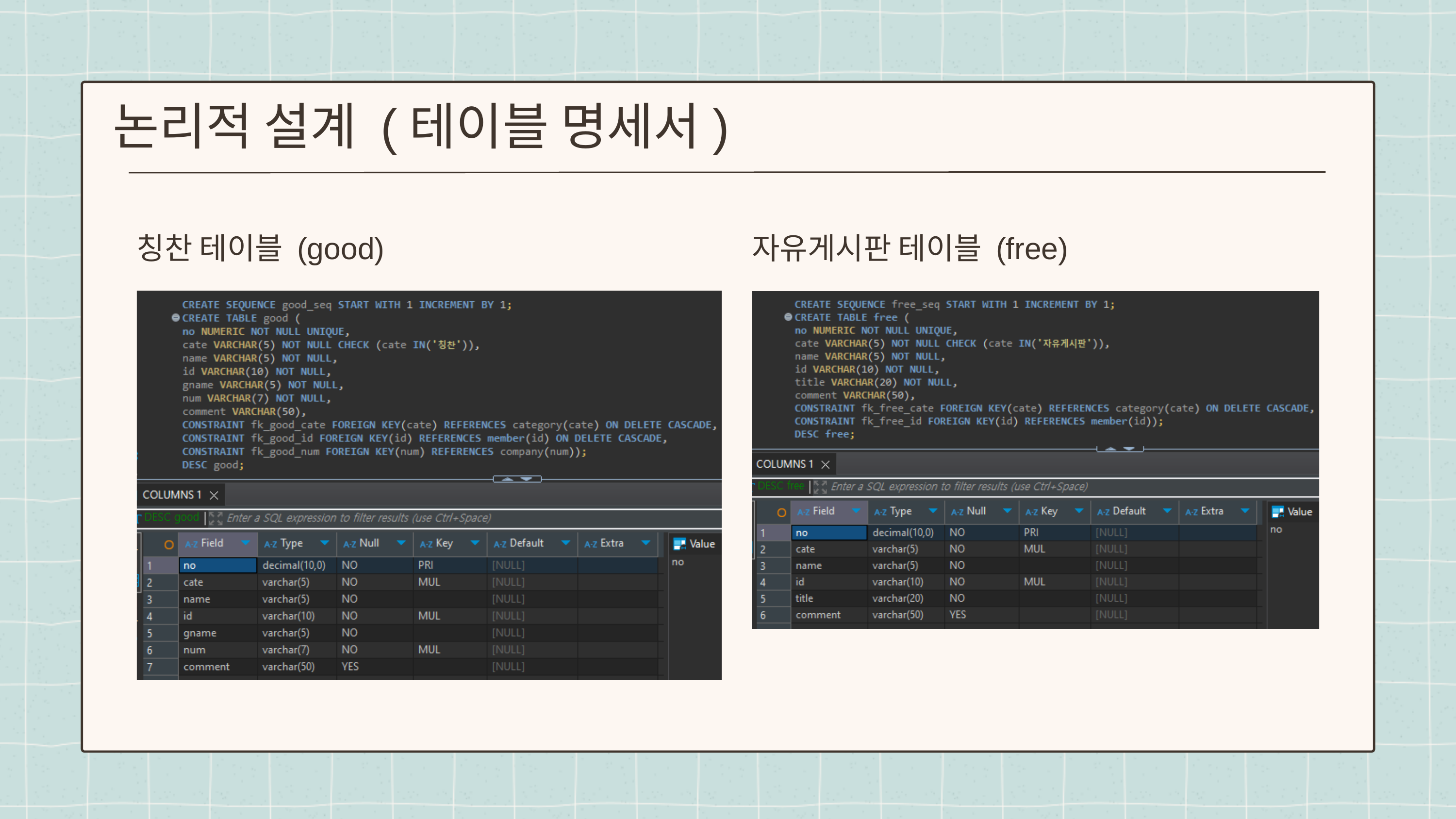

논리적 설계 (테이블 명세서)

칭찬 테이블 (good)
자유게시판 테이블 (free)